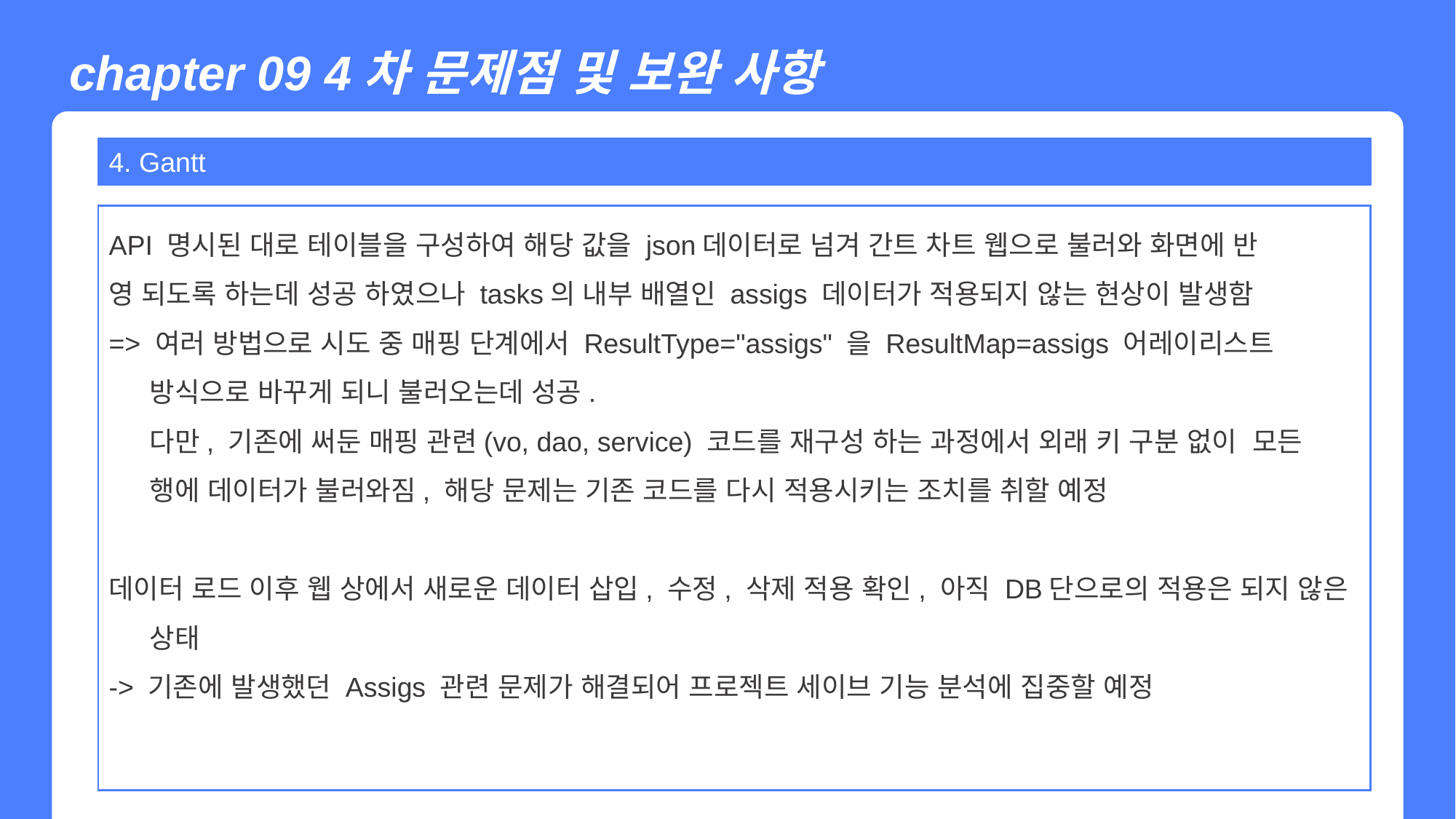

chapter 09 4차 문제점 및 보완 사항
4. Gantt
API 명시된 대로 테이블을 구성하여 해당 값을 json데이터로 넘겨 간트 차트 웹으로 불러와 화면에 반
영 되도록 하는데 성공 하였으나 tasks의 내부 배열인 assigs 데이터가 적용되지 않는 현상이 발생함
=> 여러 방법으로 시도 중 매핑 단계에서 ResultType="assigs" 을 ResultMap=assigs 어레이리스트 방식으로 바꾸게 되니 불러오는데 성공.
	다만, 기존에 써둔 매핑 관련(vo, dao, service) 코드를 재구성 하는 과정에서 외래 키 구분 없이  모든 행에 데이터가 불러와짐, 해당 문제는 기존 코드를 다시 적용시키는 조치를 취할 예정

데이터 로드 이후 웹 상에서 새로운 데이터 삽입, 수정, 삭제 적용 확인, 아직 DB단으로의 적용은 되지 않은 상태
-> 기존에 발생했던 Assigs 관련 문제가 해결되어 프로젝트 세이브 기능 분석에 집중할 예정